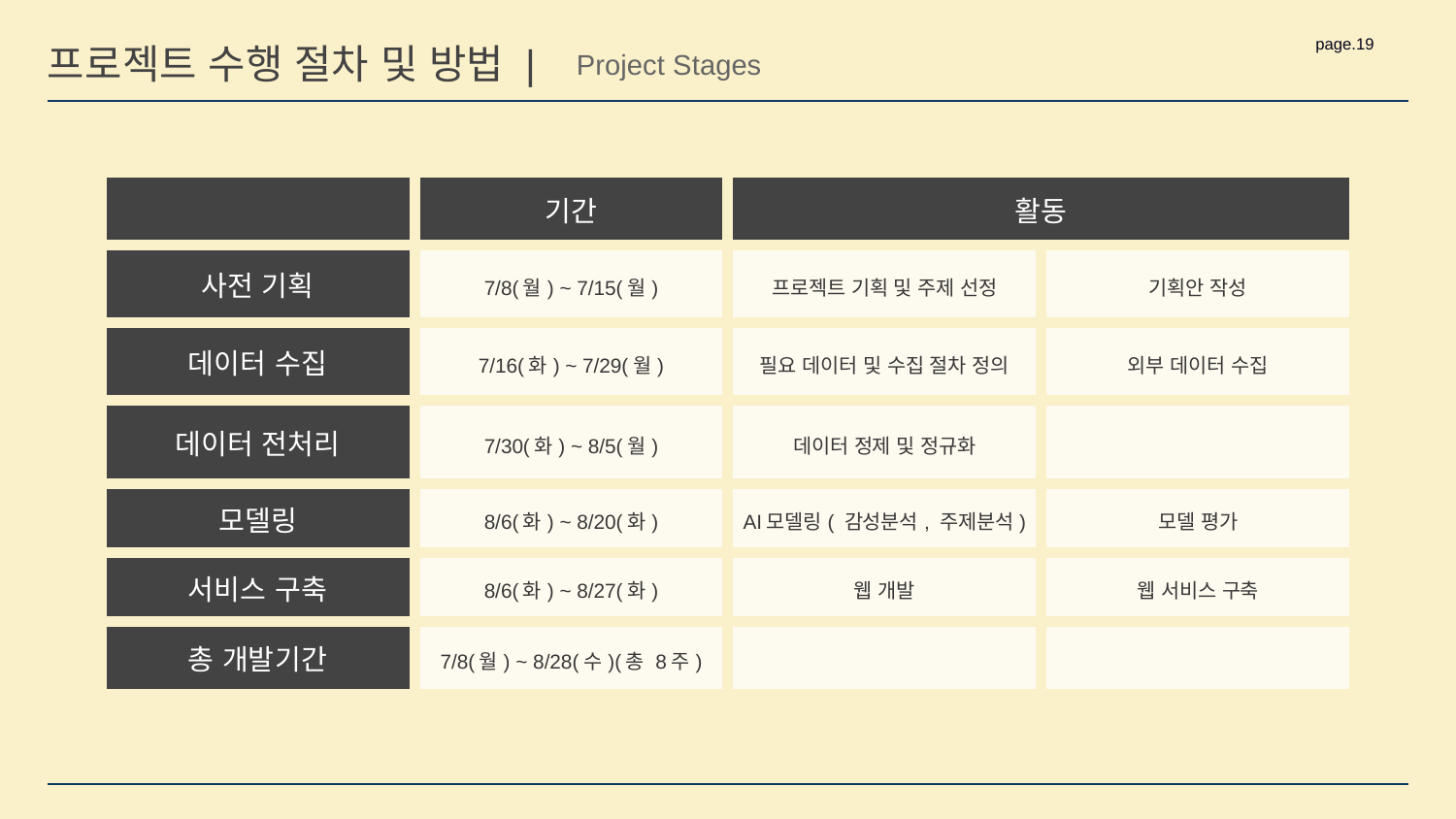

page.19
프로젝트 수행 절차 및 방법 |
Project Stages

|  | 기간 | 활동 |  |
| --- | --- | --- | --- |
| 사전 기획 | 7/8(월) ~ 7/15(월) | 프로젝트 기획 및 주제 선정 | 기획안 작성 |
| 데이터 수집 | 7/16(화) ~ 7/29(월) | 필요 데이터 및 수집 절차 정의 | 외부 데이터 수집 |
| 데이터 전처리 | 7/30(화) ~ 8/5(월) | 데이터 정제 및 정규화 |  |
| 모델링 | 8/6(화) ~ 8/20(화) | AI모델링( 감성분석, 주제분석) | 모델 평가 |
| 서비스 구축 | 8/6(화) ~ 8/27(화) | 웹 개발 | 웹 서비스 구축 |
| 총 개발기간 | 7/8(월) ~ 8/28(수)(총 8주) |  |  |